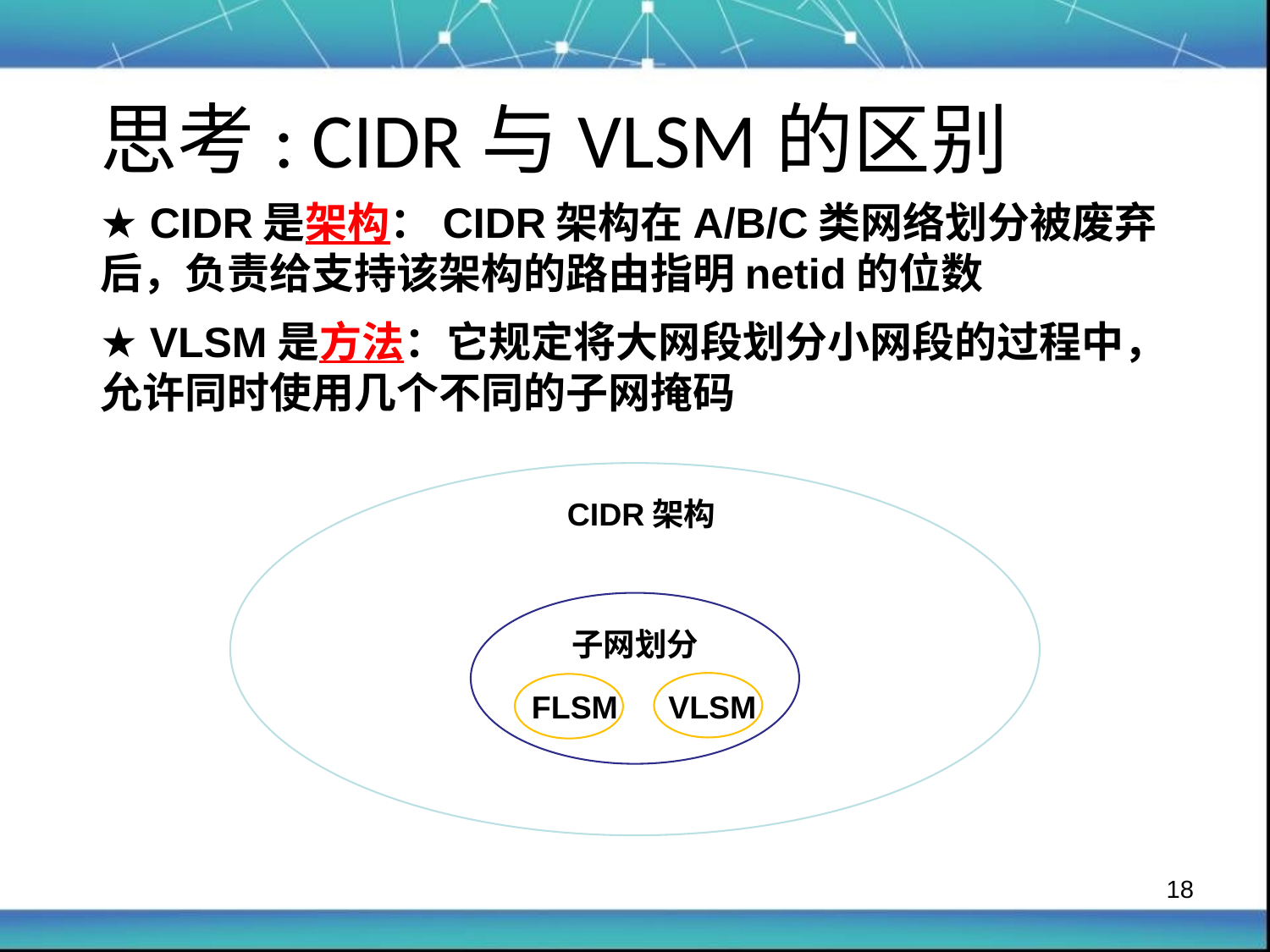

思考: CIDR与VLSM的区别
★ CIDR是架构：CIDR架构在A/B/C类网络划分被废弃后，负责给支持该架构的路由指明netid的位数
★ VLSM是方法：它规定将大网段划分小网段的过程中，允许同时使用几个不同的子网掩码

CIDR架构

子网划分

VLSM

FLSM
18